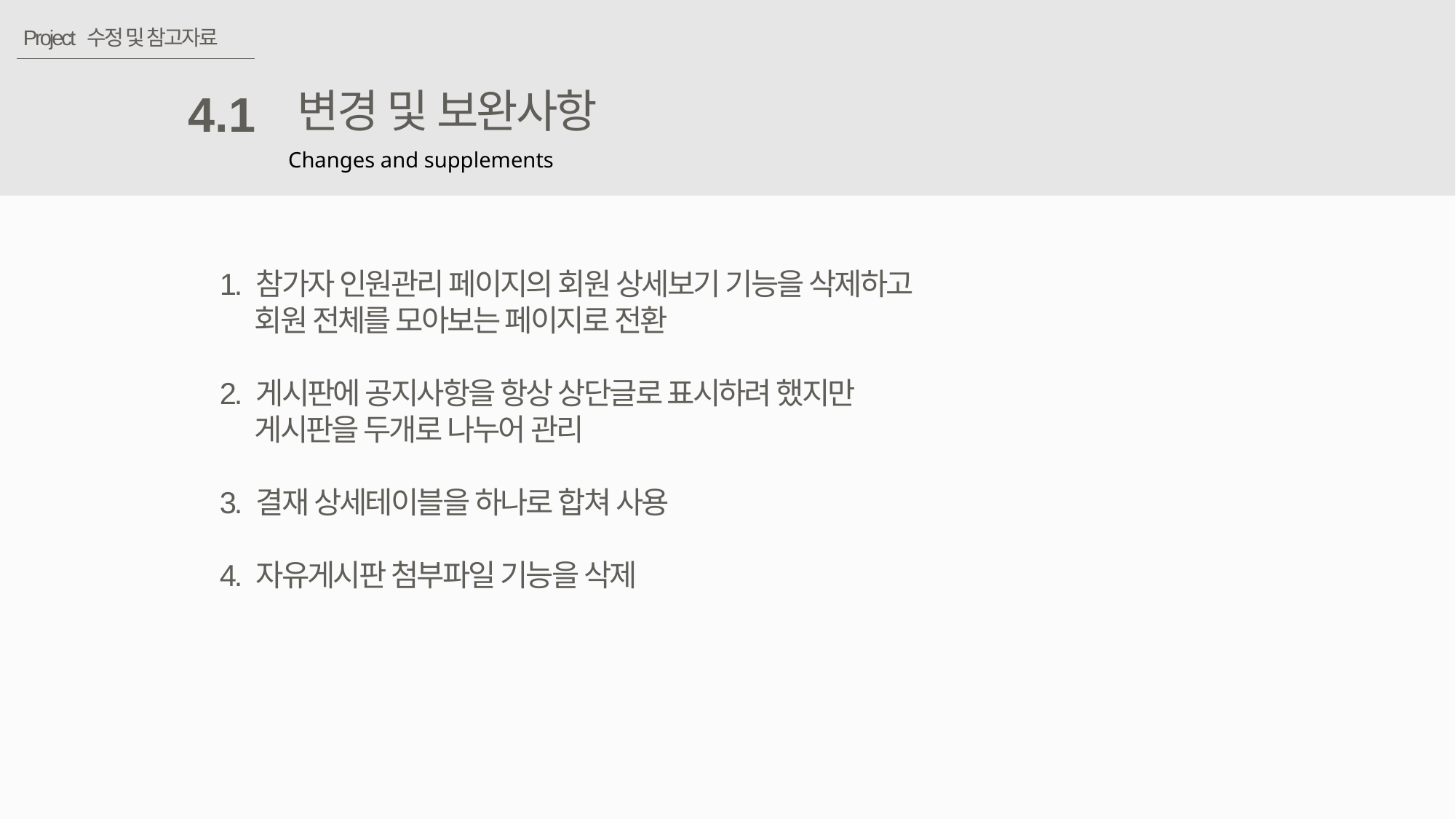

Project 수정 및 참고자료
변경 및 보완사항
4.1
Changes and supplements
1. 참가자 인원관리 페이지의 회원 상세보기 기능을 삭제하고
    회원 전체를 모아보는 페이지로 전환

2. 게시판에 공지사항을 항상 상단글로 표시하려 했지만
    게시판을 두개로 나누어 관리

3. 결재 상세테이블을 하나로 합쳐 사용

4. 자유게시판 첨부파일 기능을 삭제